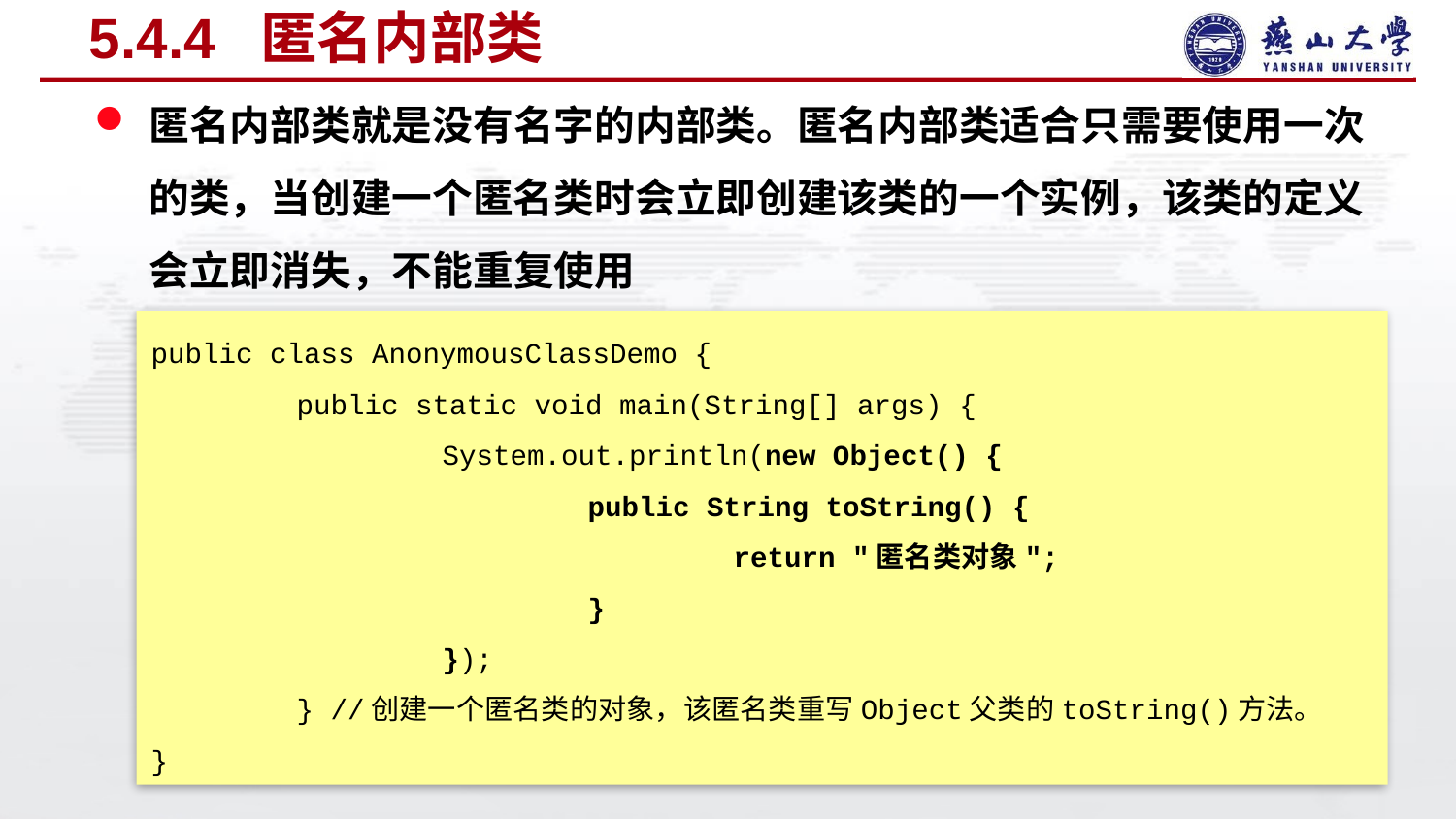

# 5.4.4  匿名内部类
匿名内部类就是没有名字的内部类。匿名内部类适合只需要使用一次的类，当创建一个匿名类时会立即创建该类的一个实例，该类的定义会立即消失，不能重复使用

public class AnonymousClassDemo {
	public static void main(String[] args) {
		System.out.println(new Object() {
			public String toString() {
				return "匿名类对象";
			}
		});
	} //创建一个匿名类的对象，该匿名类重写Object父类的toString()方法。
}